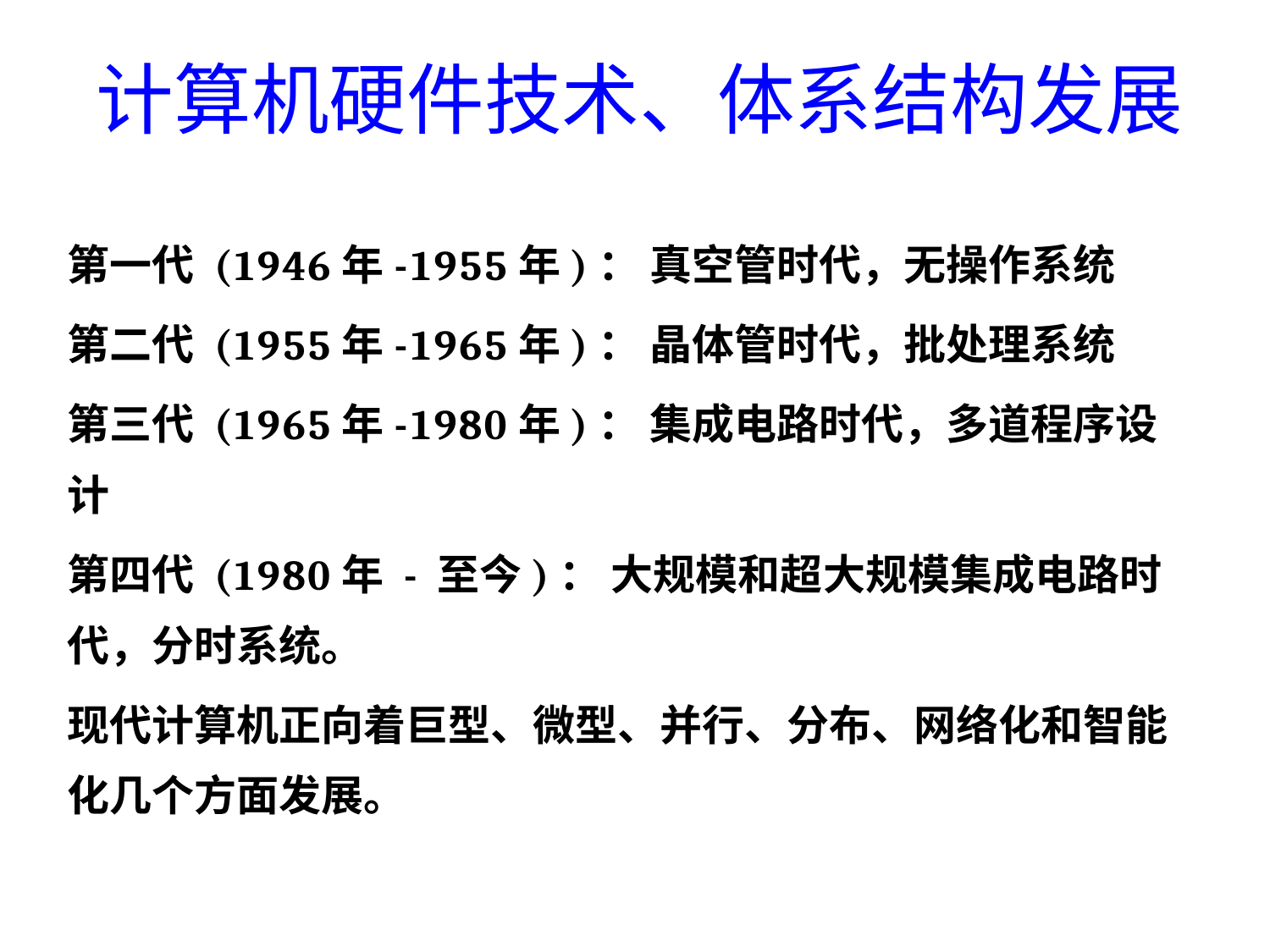

# 计算机硬件技术、体系结构发展

第一代 (1946年-1955年)： 真空管时代，无操作系统
第二代 (1955年-1965年)： 晶体管时代，批处理系统
第三代 (1965年-1980年)： 集成电路时代，多道程序设计
第四代 (1980年 - 至今)： 大规模和超大规模集成电路时代，分时系统。
现代计算机正向着巨型、微型、并行、分布、网络化和智能化几个方面发展。